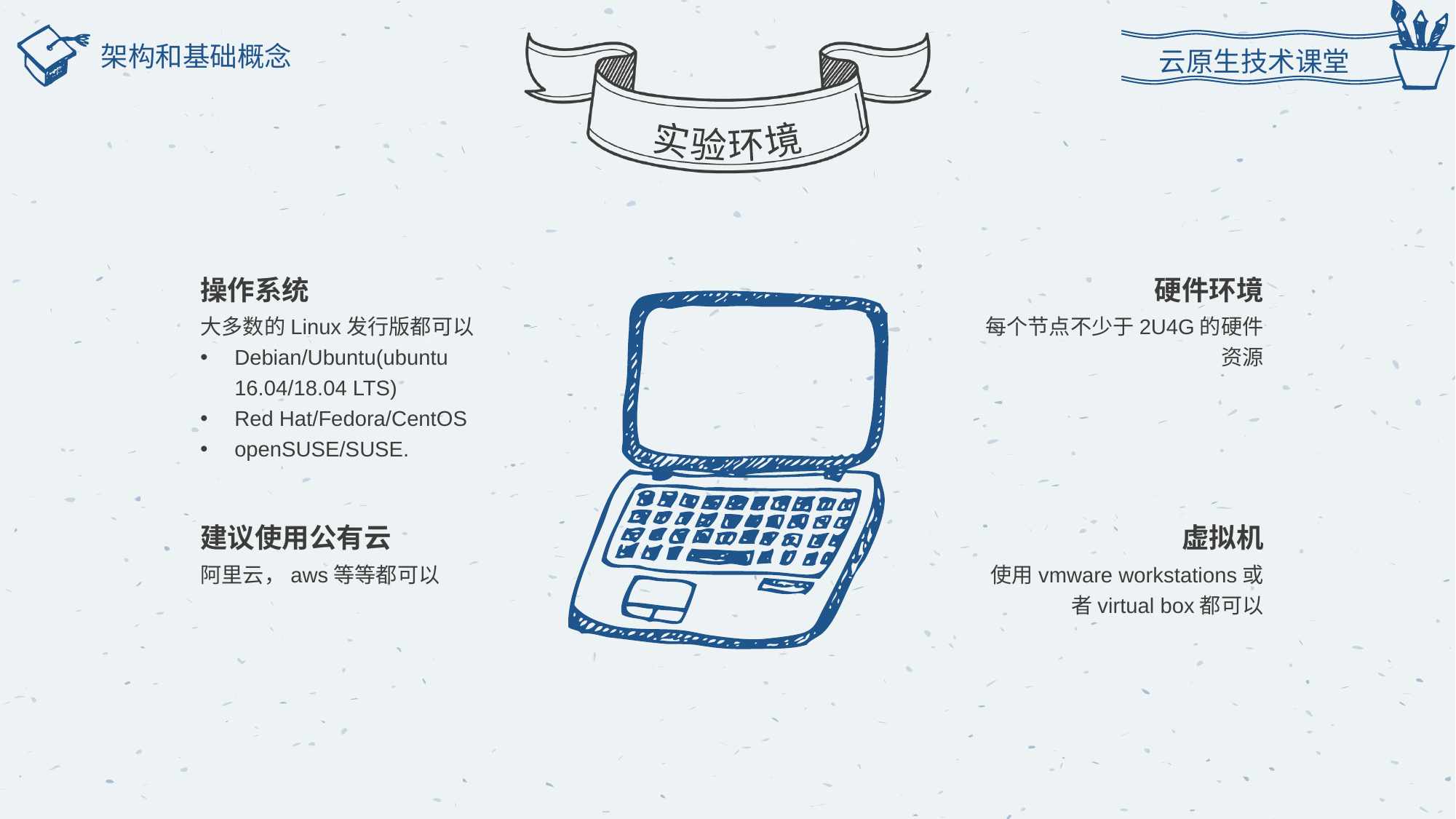

云原生技术课堂
实验环境

架构和基础概念
操作系统
大多数的Linux发行版都可以
Debian/Ubuntu(ubuntu 16.04/18.04 LTS)
Red Hat/Fedora/CentOS
openSUSE/SUSE.
硬件环境
每个节点不少于2U4G的硬件资源

建议使用公有云
阿里云，aws等等都可以
虚拟机
使用vmware workstations或者virtual box都可以